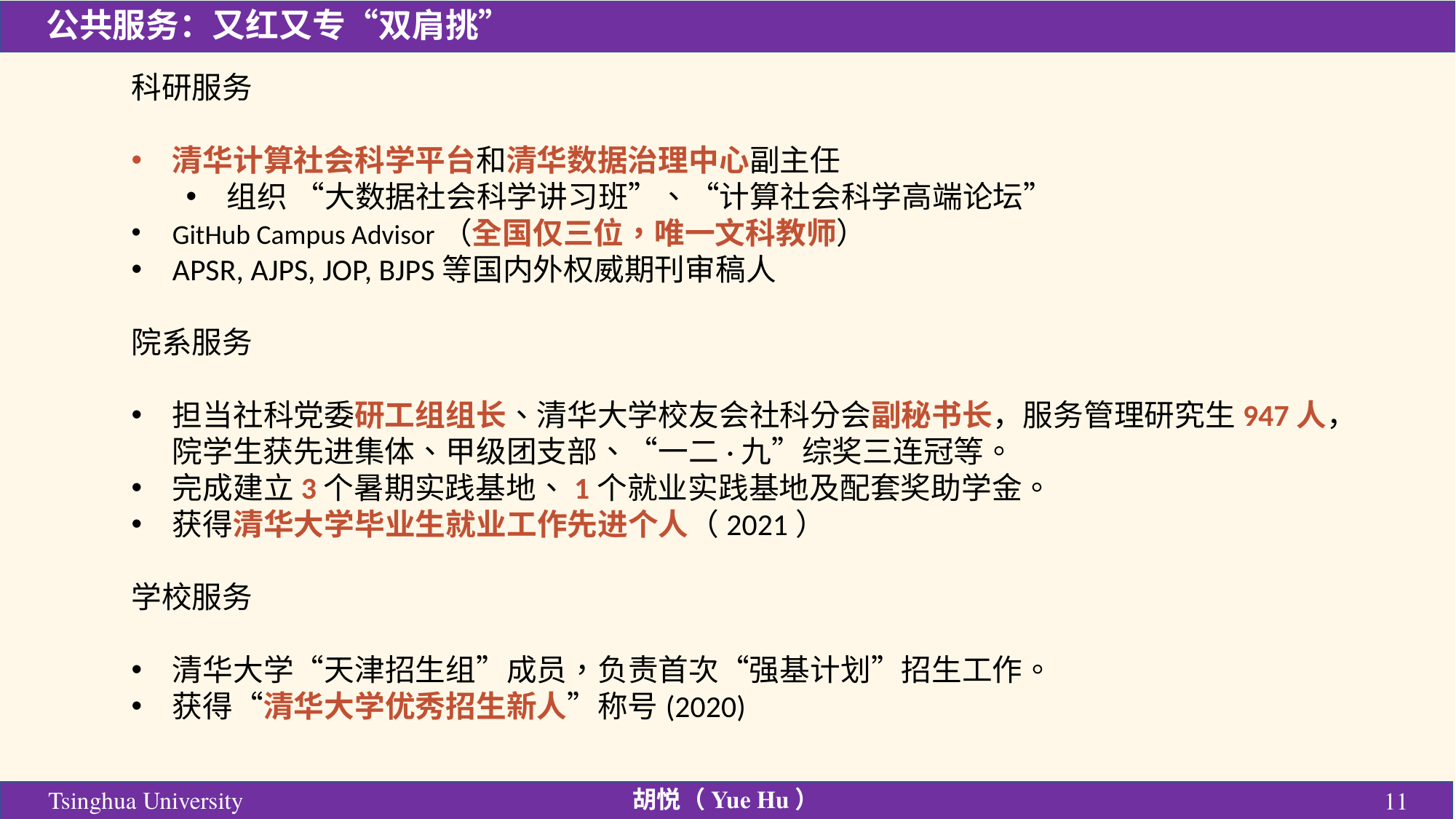

公共服务：又红又专“双肩挑”

科研服务

清华计算社会科学平台和清华数据治理中心副主任
组织 “大数据社会科学讲习班”、“计算社会科学高端论坛”
GitHub Campus Advisor（全国仅三位，唯一文科教师）
APSR, AJPS, JOP, BJPS等国内外权威期刊审稿人

院系服务

担当社科党委研工组组长、清华大学校友会社科分会副秘书长，服务管理研究生947人，院学生获先进集体、甲级团支部、“一二·九”综奖三连冠等。
完成建立3个暑期实践基地、1个就业实践基地及配套奖助学金。
获得清华大学毕业生就业工作先进个人（2021）

学校服务

清华大学“天津招生组”成员，负责首次“强基计划”招生工作。
获得“清华大学优秀招生新人”称号(2020)
胡悦（Yue Hu）
Tsinghua University
11